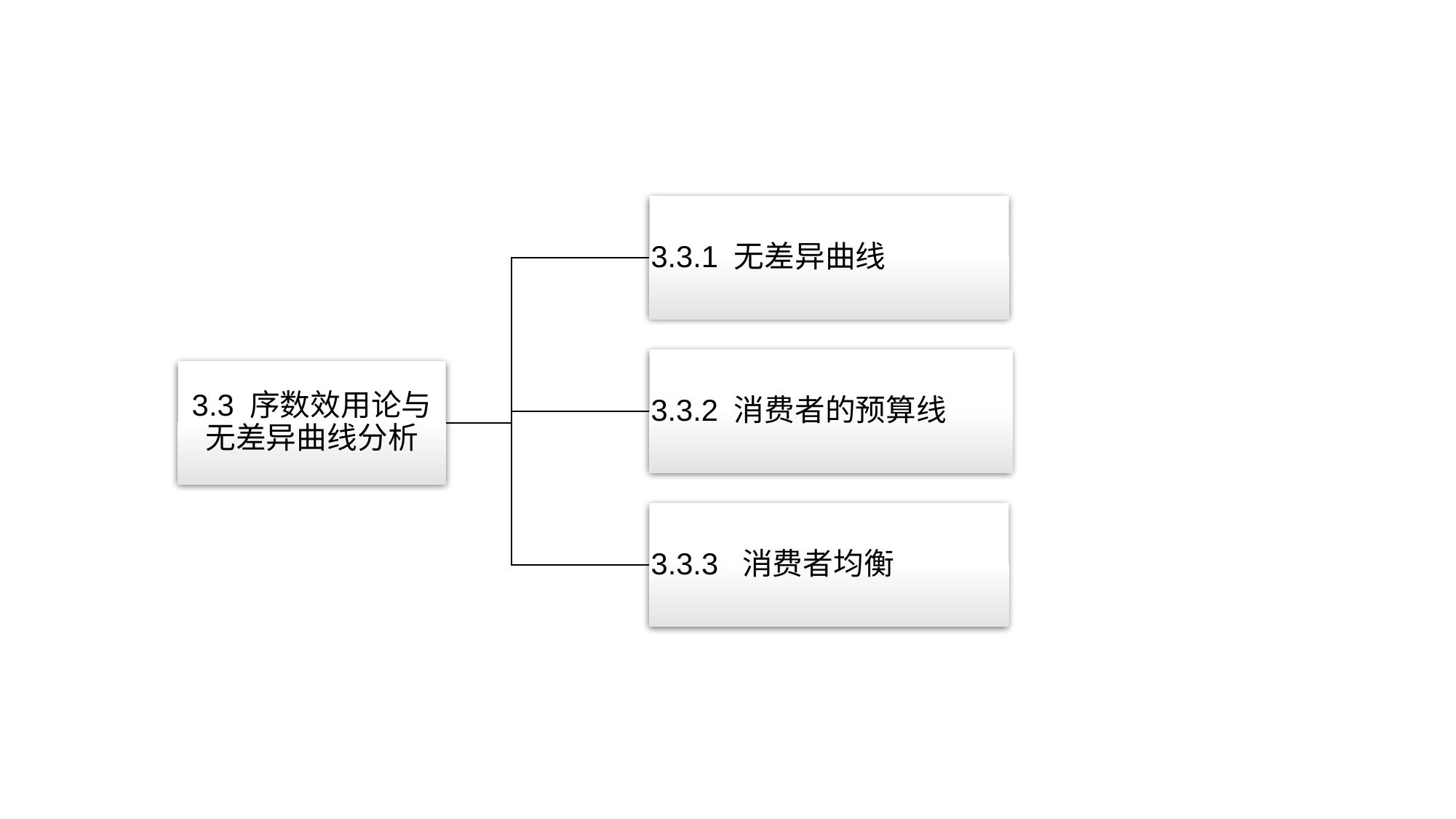

3.3 序数效用论与无差异曲线分析
3.3.1 无差异曲线
3.3.2 消费者的预算线
3.3.3  消费者均衡